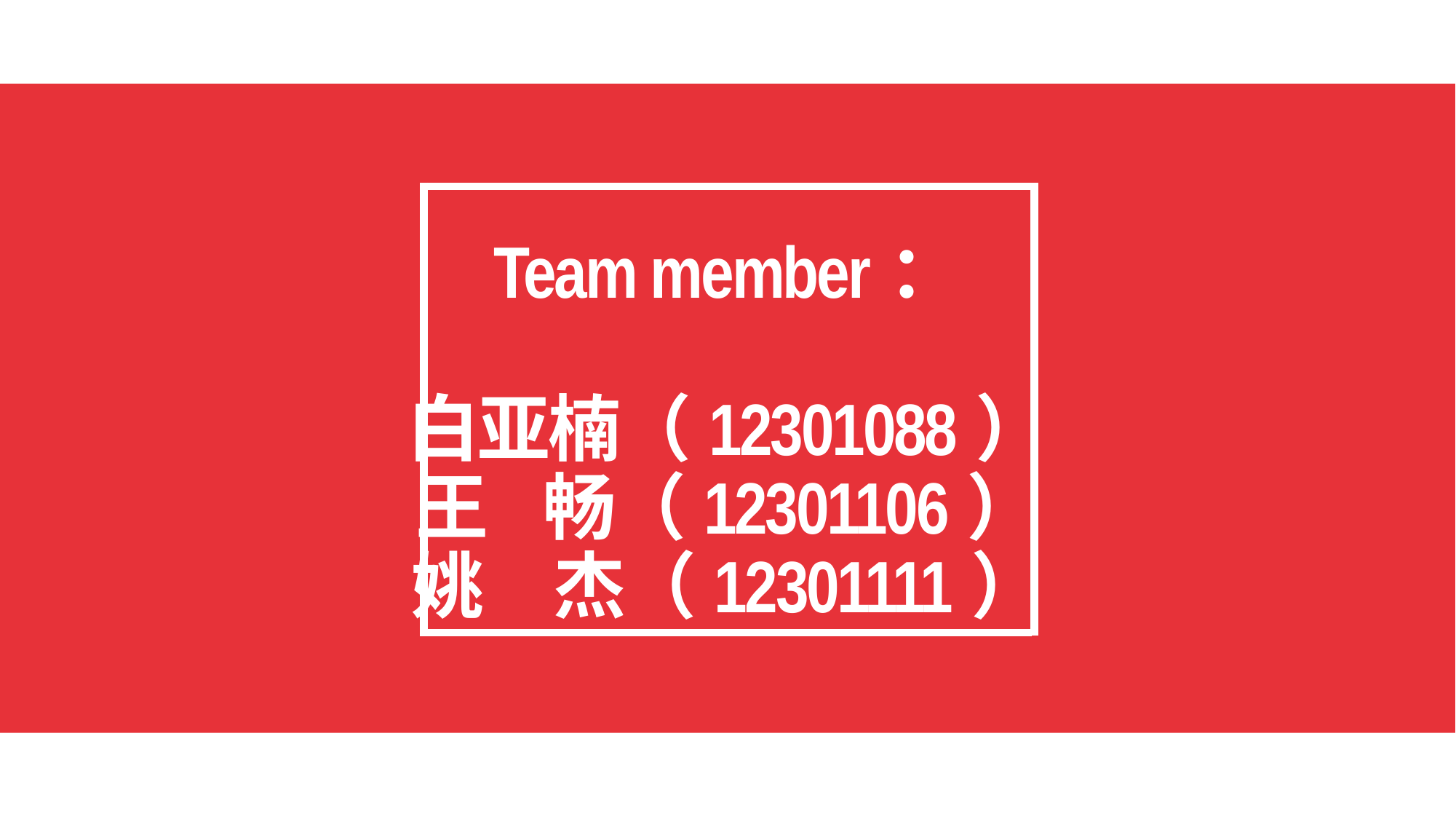

Team member：

白亚楠（12301088）
王    畅（12301106）
姚     杰（12301111）